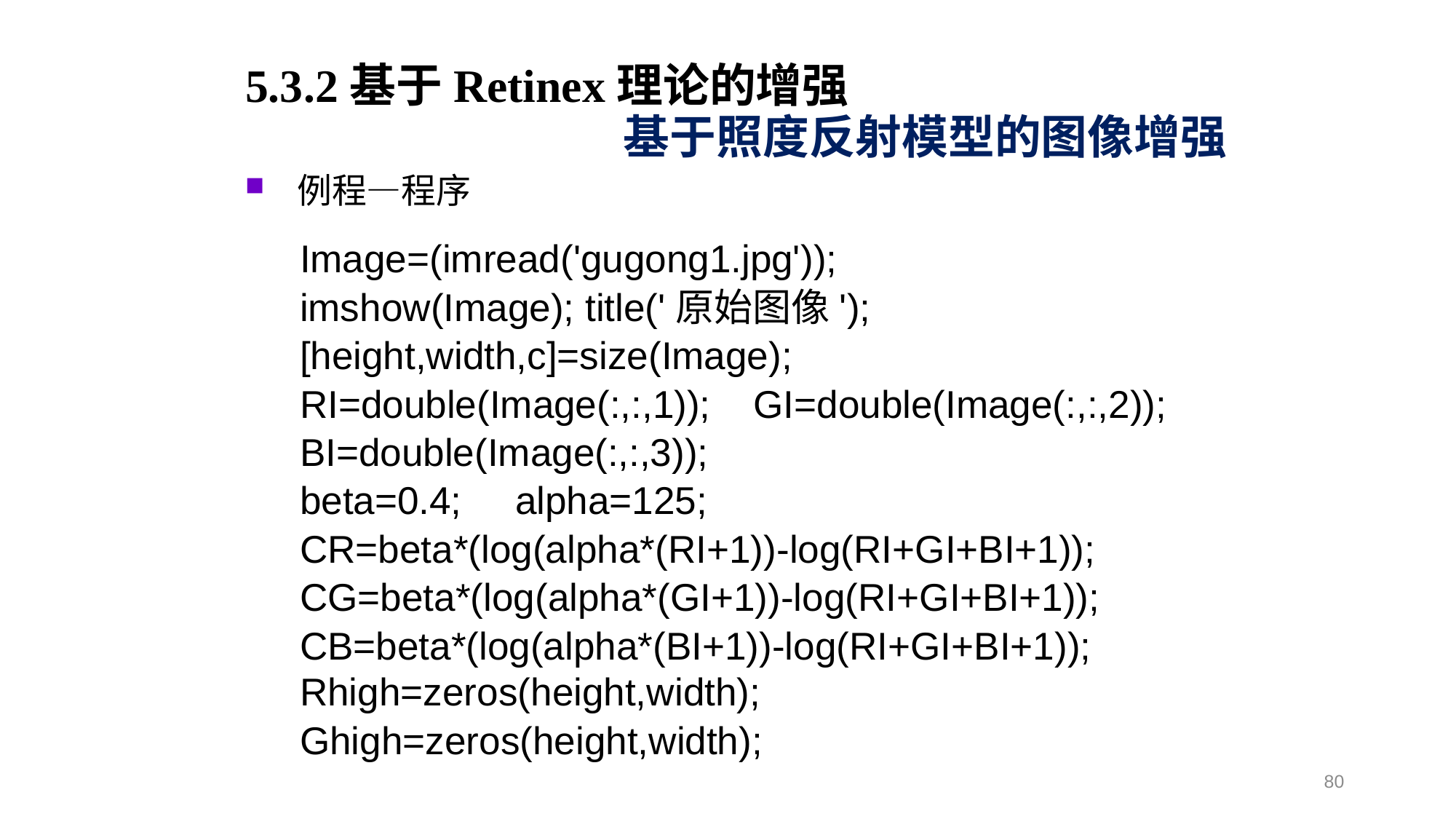

5.3.2基于Retinex理论的增强
基于照度反射模型的图像增强
例程—程序
Image=(imread('gugong1.jpg'));
imshow(Image); title('原始图像');
[height,width,c]=size(Image);
RI=double(Image(:,:,1));    GI=double(Image(:,:,2));
BI=double(Image(:,:,3));
beta=0.4;     alpha=125;
CR=beta*(log(alpha*(RI+1))-log(RI+GI+BI+1));
CG=beta*(log(alpha*(GI+1))-log(RI+GI+BI+1));
CB=beta*(log(alpha*(BI+1))-log(RI+GI+BI+1)); Rhigh=zeros(height,width);
Ghigh=zeros(height,width);
80